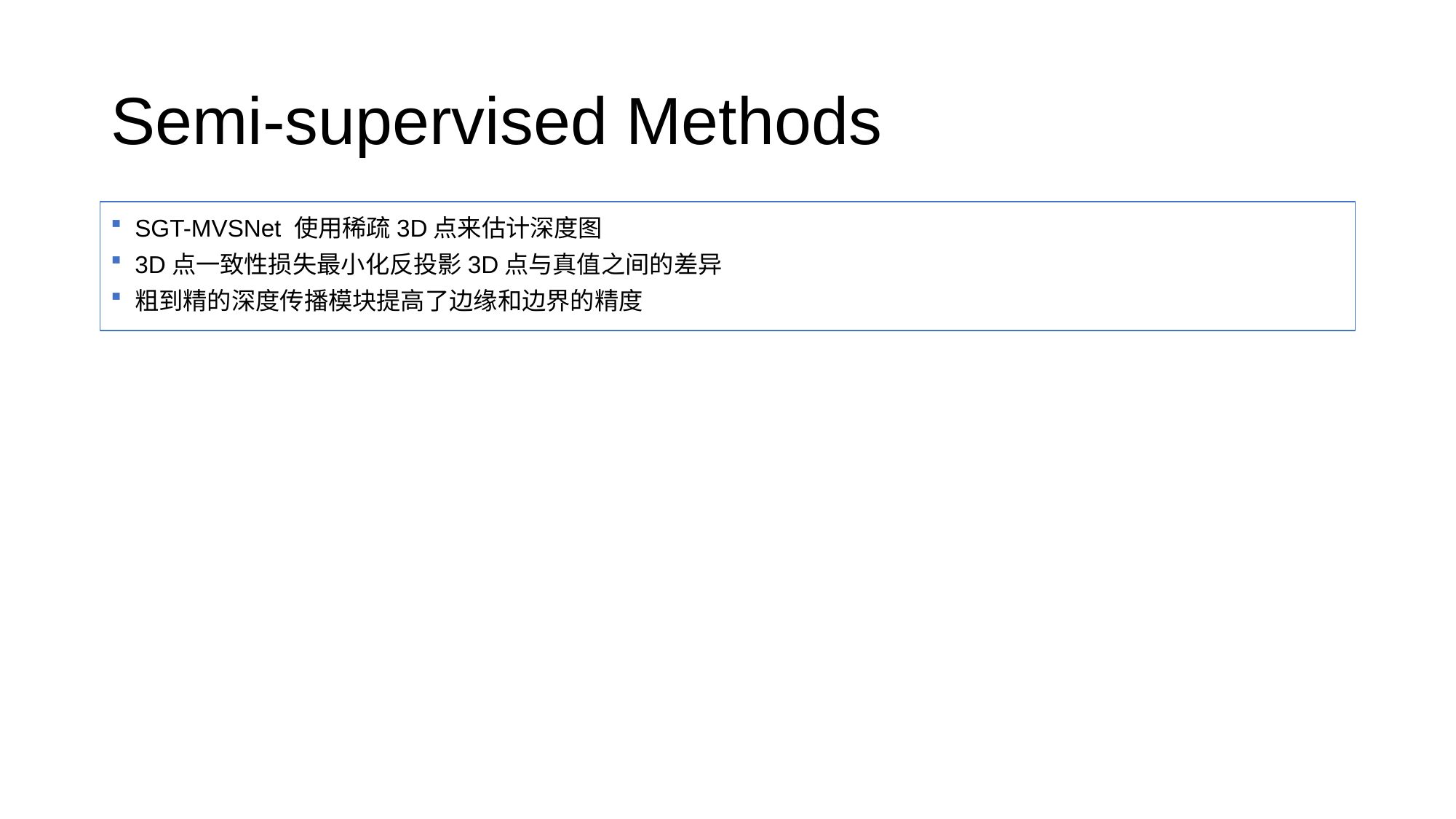

# Semi-supervised Methods
SGT-MVSNet 使用稀疏3D点来估计深度图
3D点一致性损失最小化反投影3D点与真值之间的差异
粗到精的深度传播模块提高了边缘和边界的精度